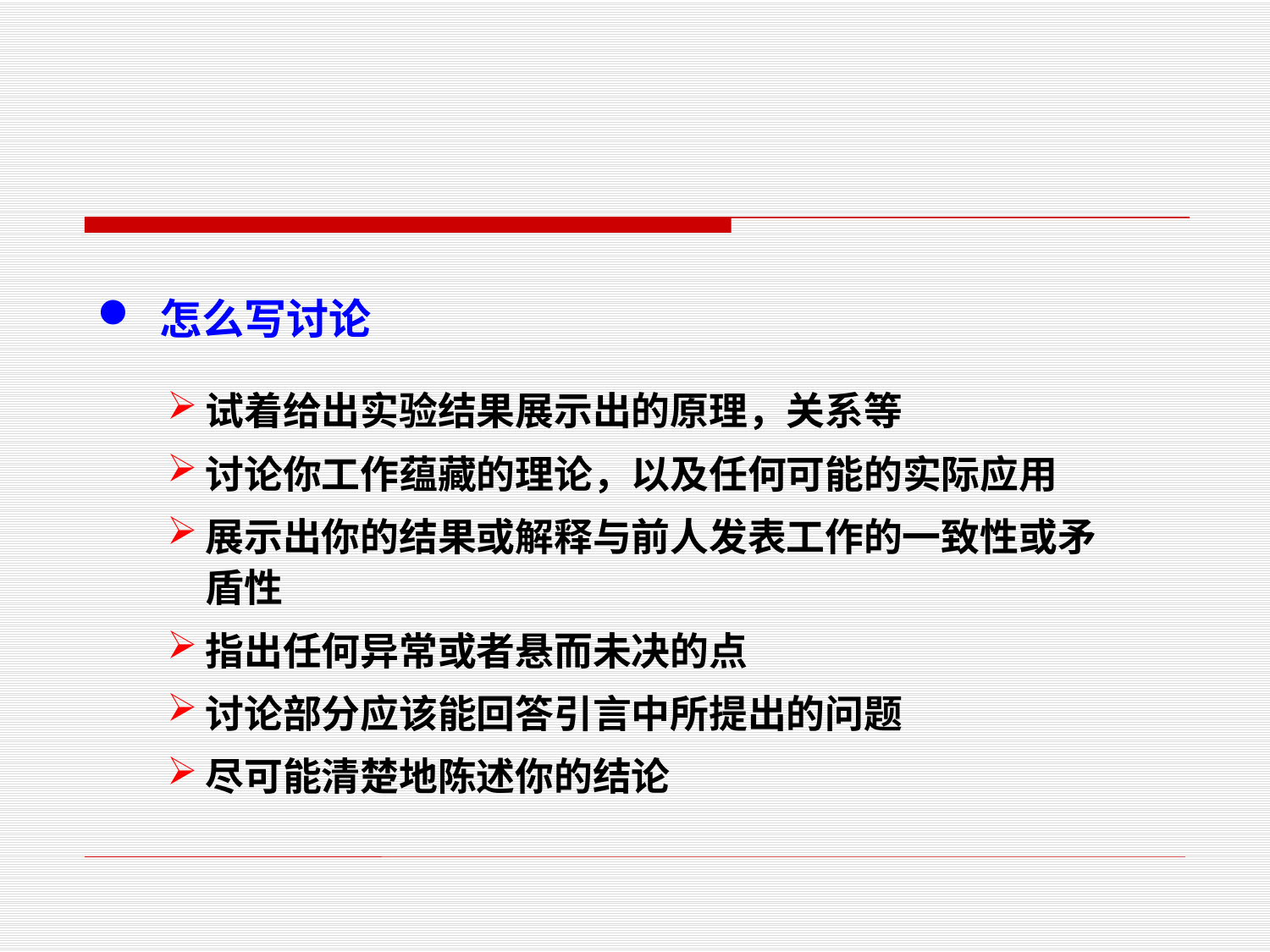

怎么写讨论
试着给出实验结果展示出的原理，关系等
讨论你工作蕴藏的理论，以及任何可能的实际应用
展示出你的结果或解释与前人发表工作的一致性或矛盾性
指出任何异常或者悬而未决的点
讨论部分应该能回答引言中所提出的问题
尽可能清楚地陈述你的结论